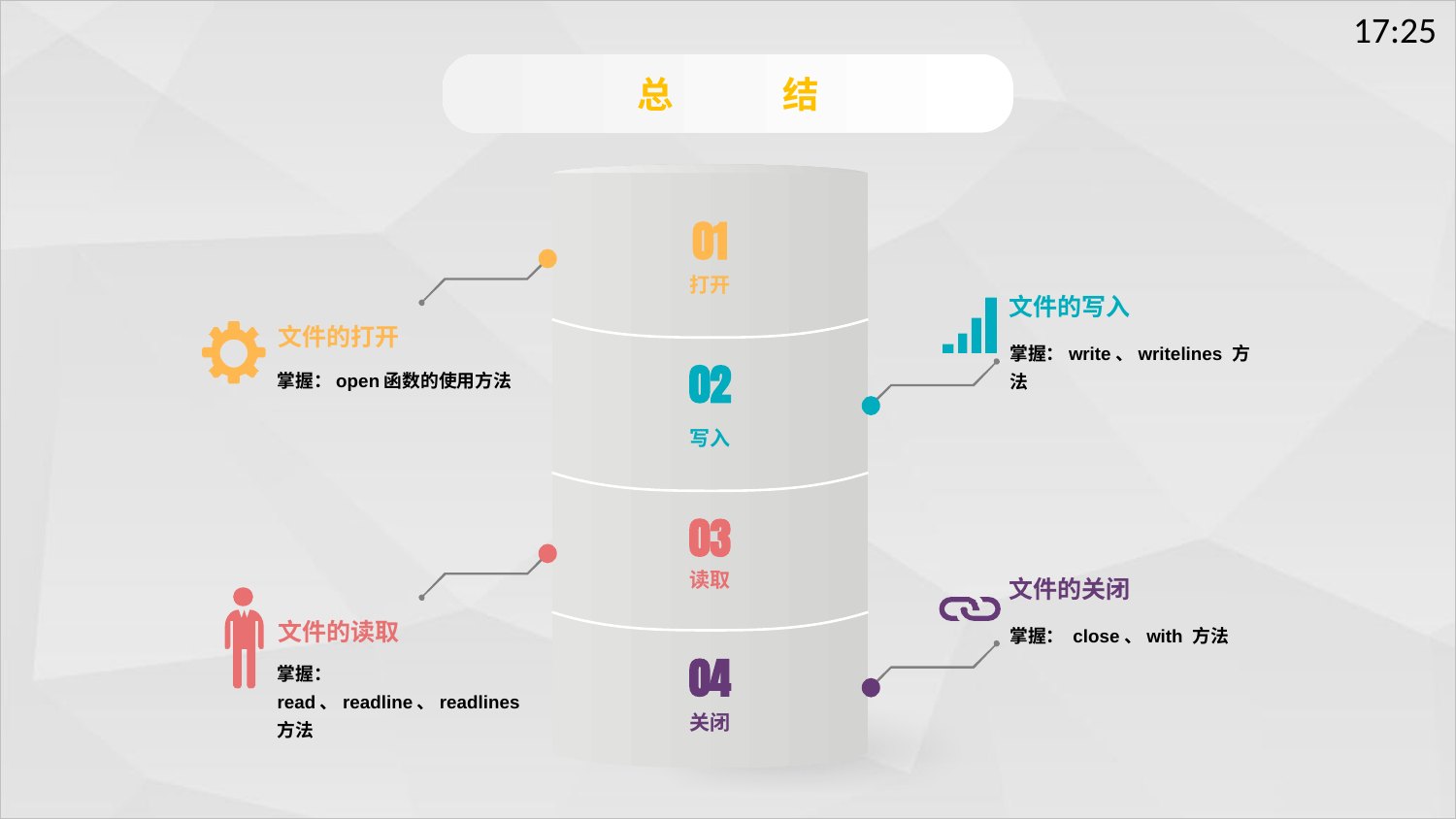

总	结

01
打开

文件的写入

掌握：write、writelines 方法
文件的打开

掌握：open函数的使用方法
02
写入

03
读取

文件的关闭

掌握： close、with 方法

文件的读取
掌握：read、readline、readlines 方法

04
关闭